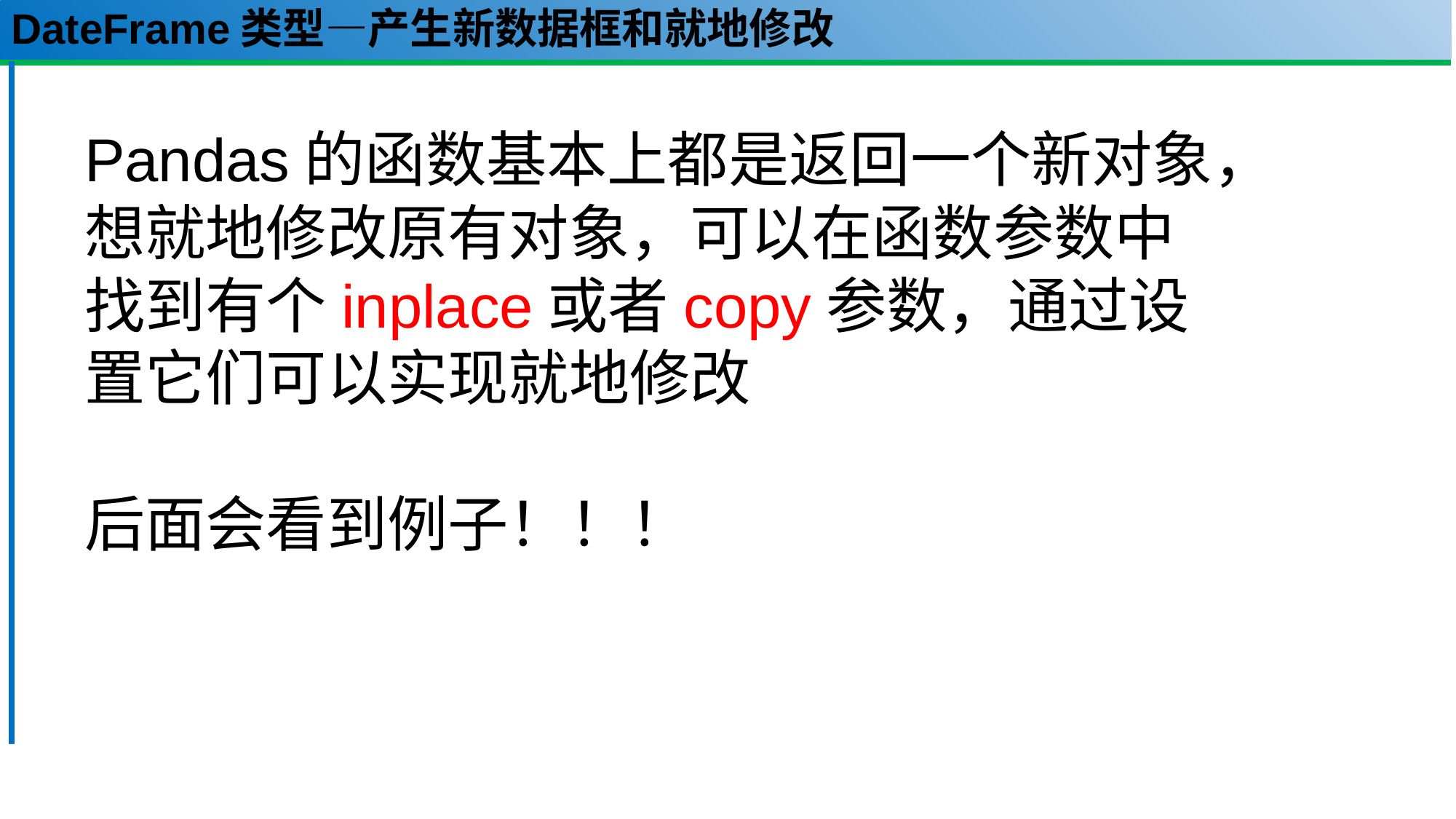

# DateFrame类型—产生新数据框和就地修改
Pandas的函数基本上都是返回一个新对象，想就地修改原有对象，可以在函数参数中找到有个inplace或者copy参数，通过设置它们可以实现就地修改

后面会看到例子！！！